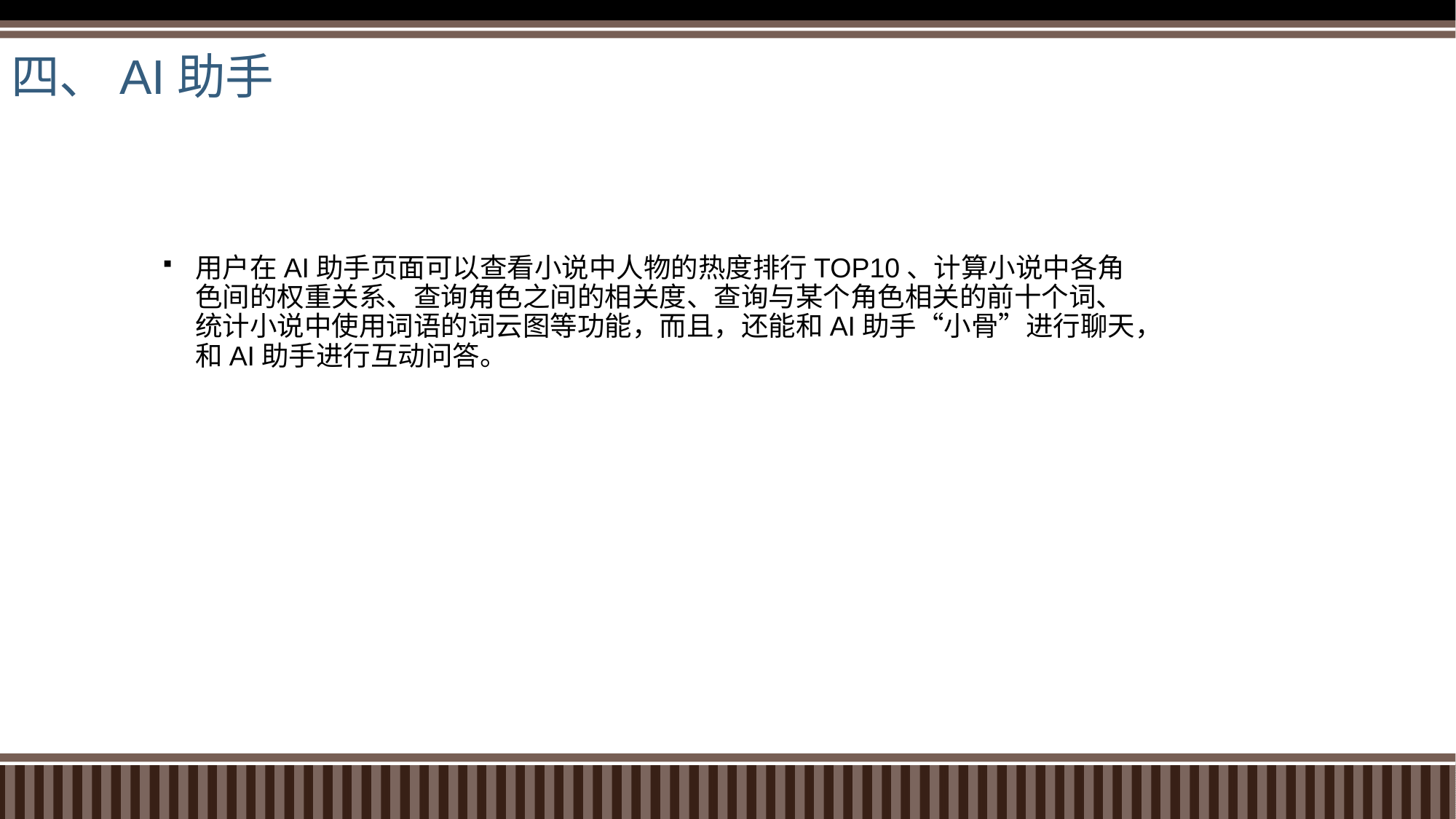

# 四、AI助手
用户在AI助手页面可以查看小说中人物的热度排行TOP10、计算小说中各角色间的权重关系、查询角色之间的相关度、查询与某个角色相关的前十个词、统计小说中使用词语的词云图等功能，而且，还能和AI助手“小骨”进行聊天，和AI助手进行互动问答。